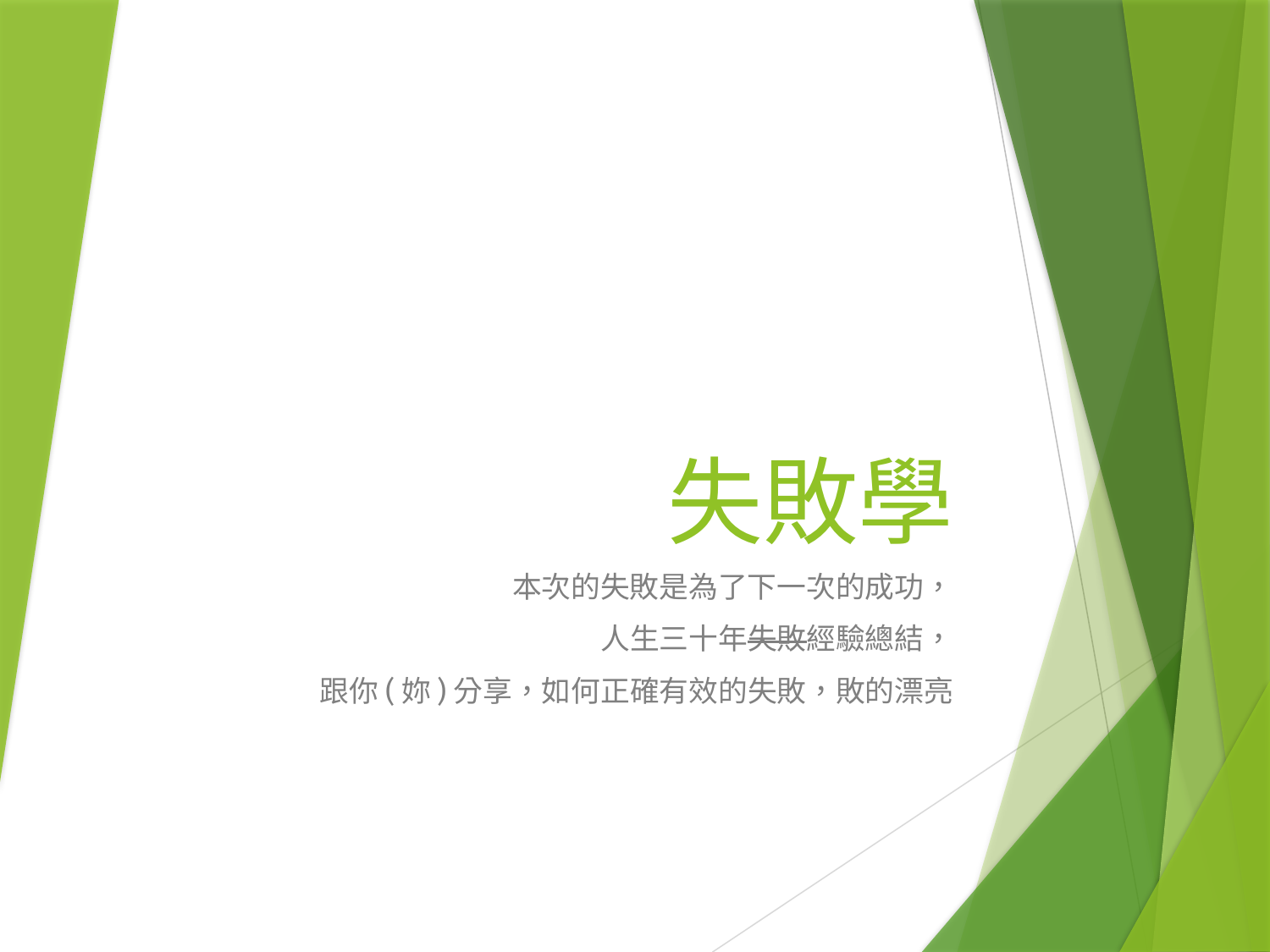

# 失敗學
本次的失敗是為了下一次的成功，
人生三十年失敗經驗總結，
跟你(妳)分享，如何正確有效的失敗，敗的漂亮